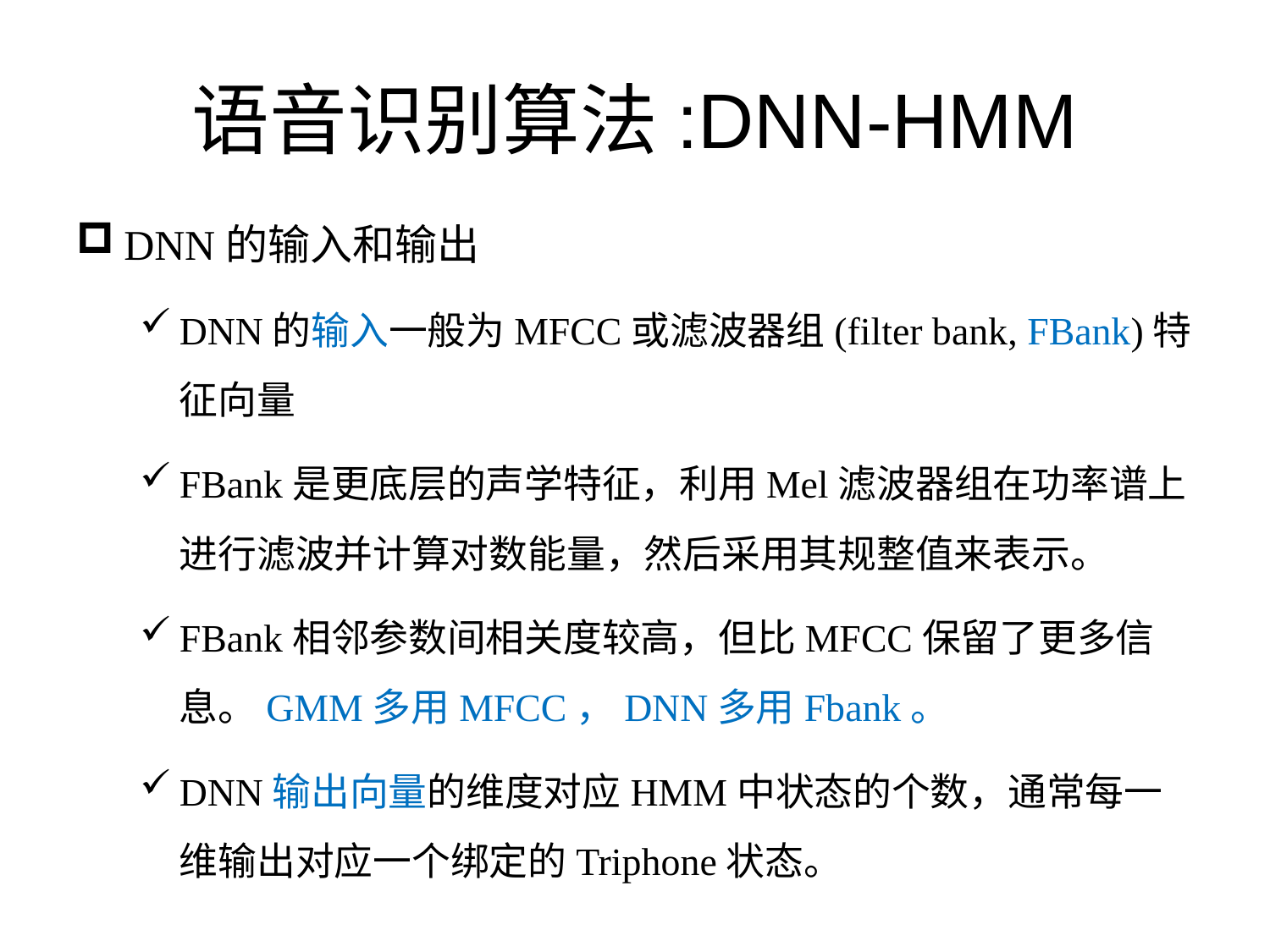

# 语音识别算法:DNN-HMM
DNN的输入和输出
DNN的输入一般为MFCC或滤波器组(filter bank, FBank)特征向量
FBank是更底层的声学特征，利用Mel滤波器组在功率谱上进行滤波并计算对数能量，然后采用其规整值来表示。
FBank相邻参数间相关度较高，但比MFCC保留了更多信息。GMM多用MFCC，DNN多用Fbank。
DNN输出向量的维度对应HMM中状态的个数，通常每一维输出对应一个绑定的Triphone状态。